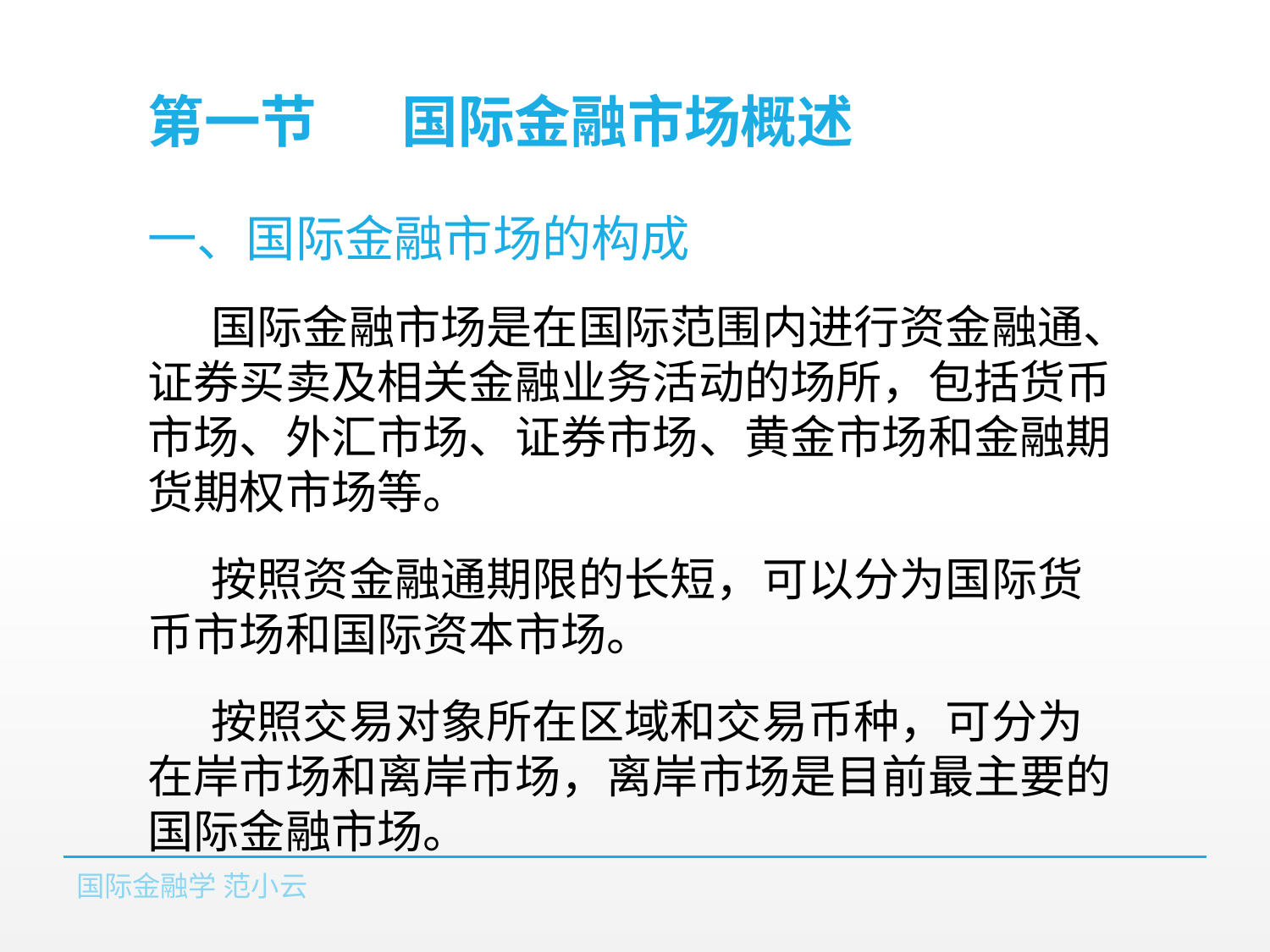

# 第一节	国际金融市场概述
一、国际金融市场的构成
国际金融市场是在国际范围内进行资金融通、证券买卖及相关金融业务活动的场所，包括货币市场、外汇市场、证券市场、黄金市场和金融期货期权市场等。
按照资金融通期限的长短，可以分为国际货币市场和国际资本市场。
按照交易对象所在区域和交易币种，可分为在岸市场和离岸市场，离岸市场是目前最主要的国际金融市场。
国际金融学 范小云